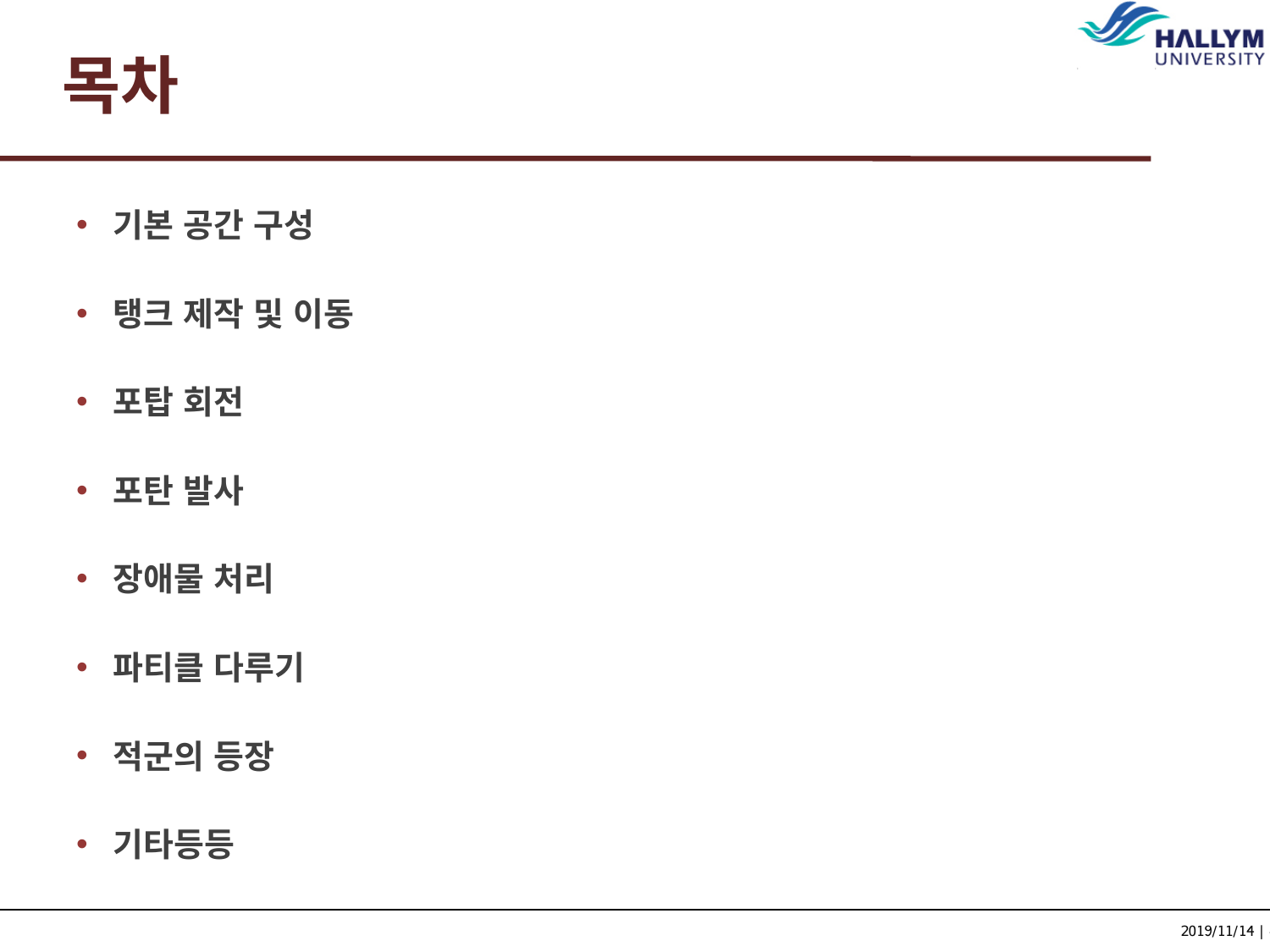

# 목차
기본 공간 구성

탱크 제작 및 이동

포탑 회전

포탄 발사

장애물 처리

파티클 다루기

적군의 등장

기타등등